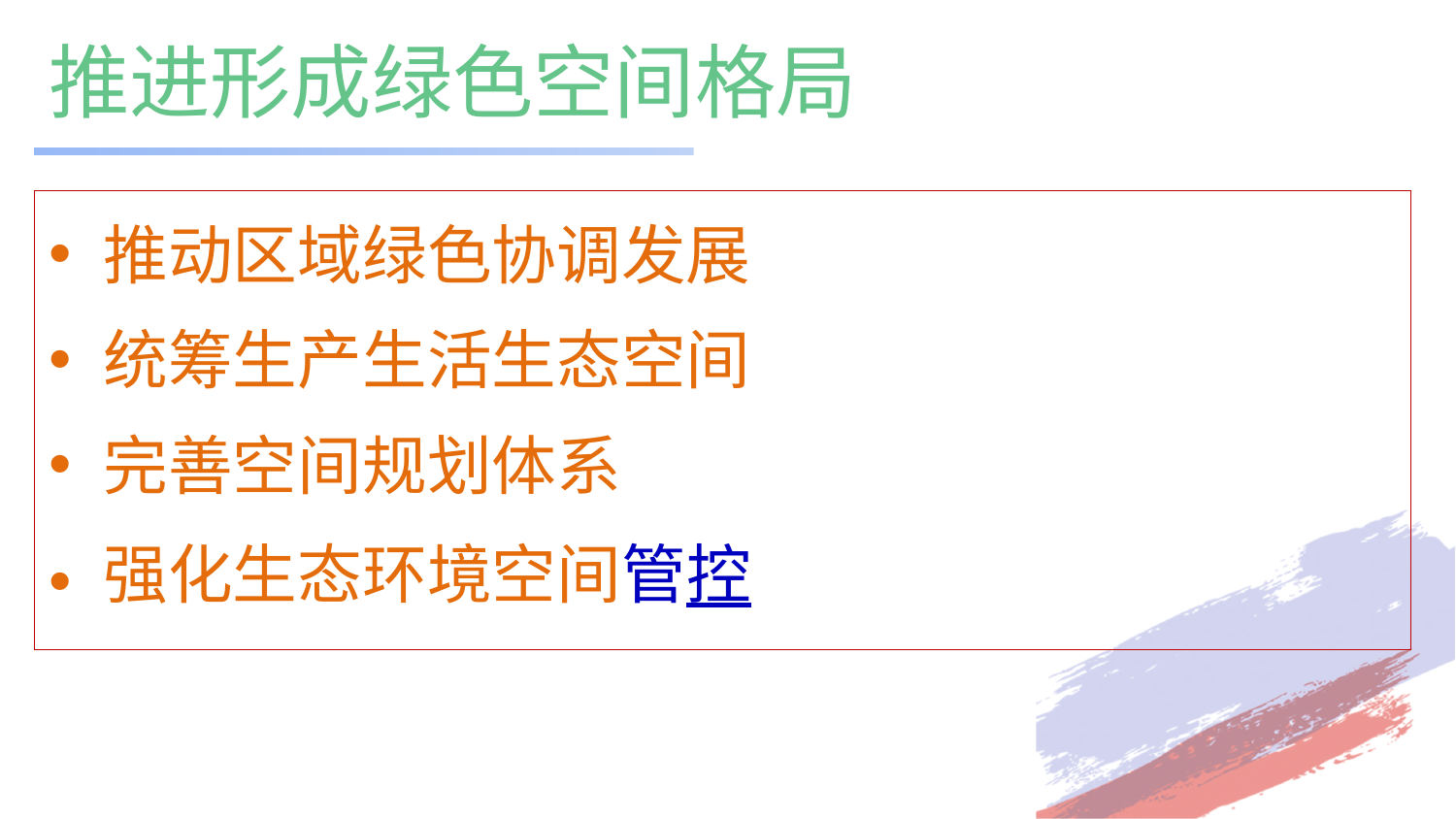

# 推进形成绿色空间格局
推动区域绿色协调发展
统筹生产生活生态空间
完善空间规划体系
强化生态环境空间管控